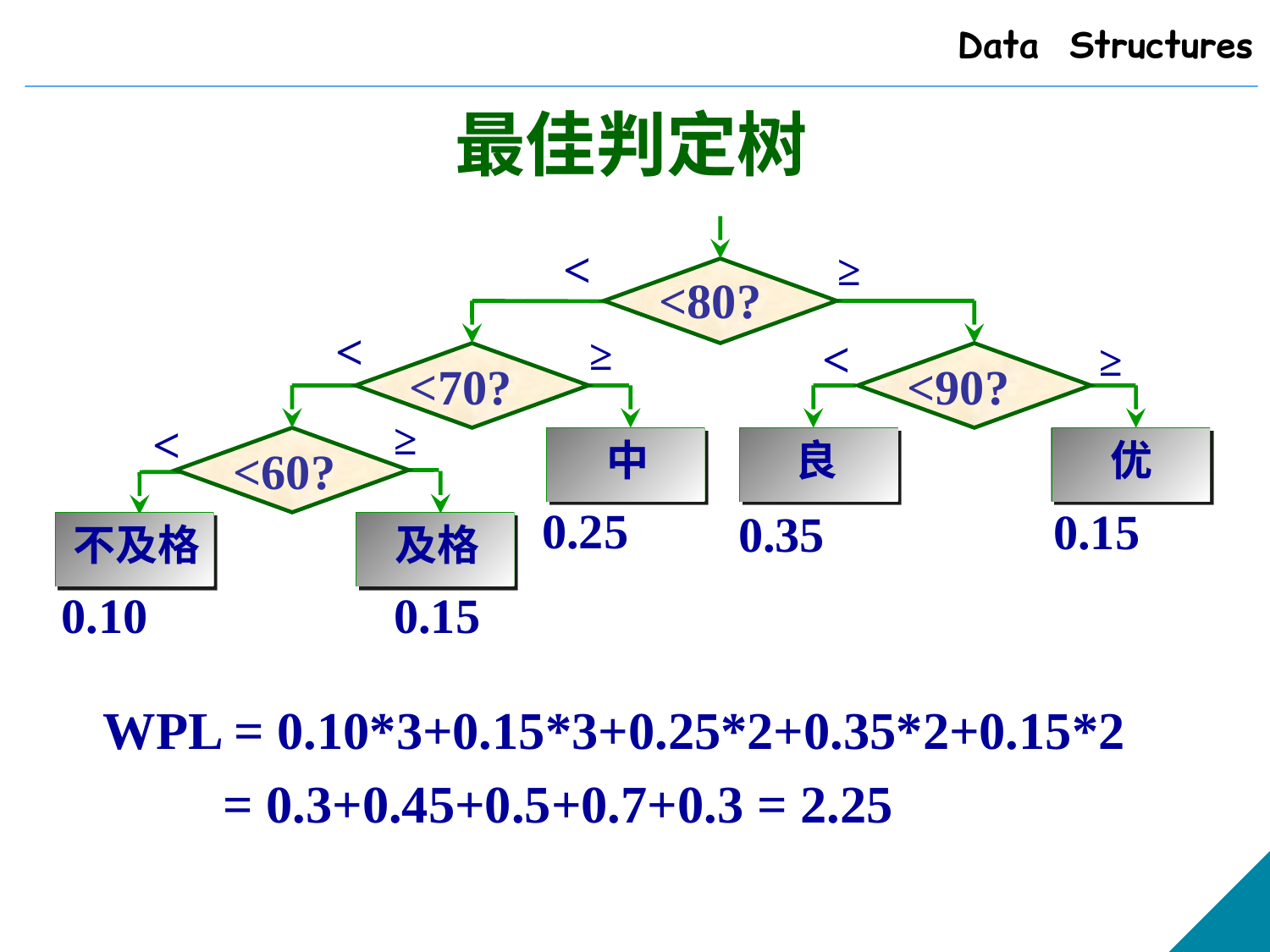

最佳判定树

<
≥

<80?

<
<
≥
≥

<70?
<90?

<
≥

中

良

优
<60?

0.25
0.15
0.35

不及格

及格
0.10
0.15
WPL = 0.10*3+0.15*3+0.25*2+0.35*2+0.15*2
         = 0.3+0.45+0.5+0.7+0.3 = 2.25